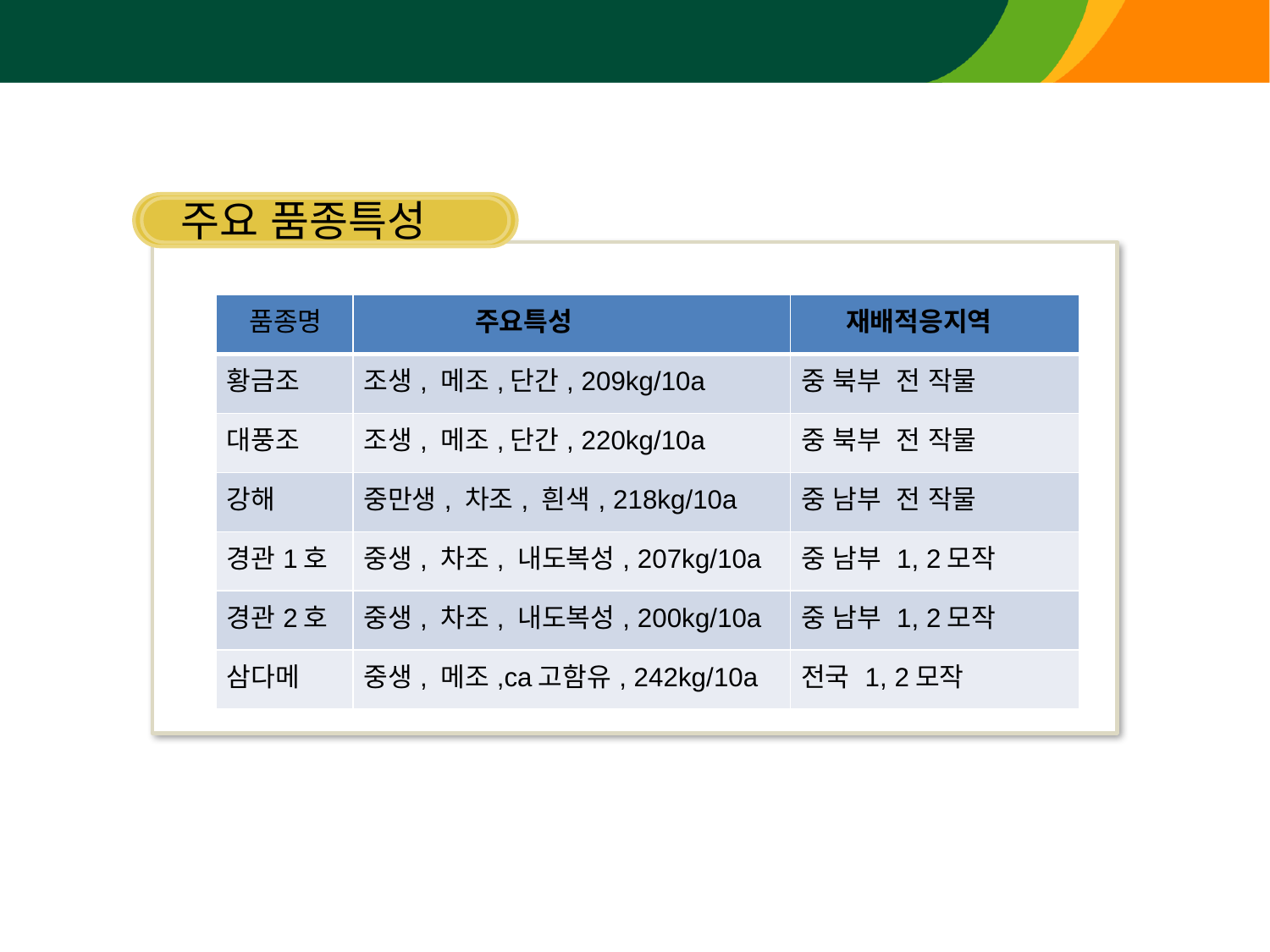

조 핵심재배 기술

주요 품종특성

| 품종명 | 주요특성 | 재배적응지역 |
| --- | --- | --- |
| 황금조 | 조생, 메조,단간, 209kg/10a | 중 북부 전 작물 |
| 대풍조 | 조생, 메조,단간, 220kg/10a | 중 북부 전 작물 |
| 강해 | 중만생, 차조, 흰색, 218kg/10a | 중 남부 전 작물 |
| 경관1호 | 중생, 차조, 내도복성, 207kg/10a | 중 남부 1, 2모작 |
| 경관2호 | 중생, 차조, 내도복성, 200kg/10a | 중 남부 1, 2모작 |
| 삼다메 | 중생, 메조,ca고함유, 242kg/10a | 전국 1, 2모작 |